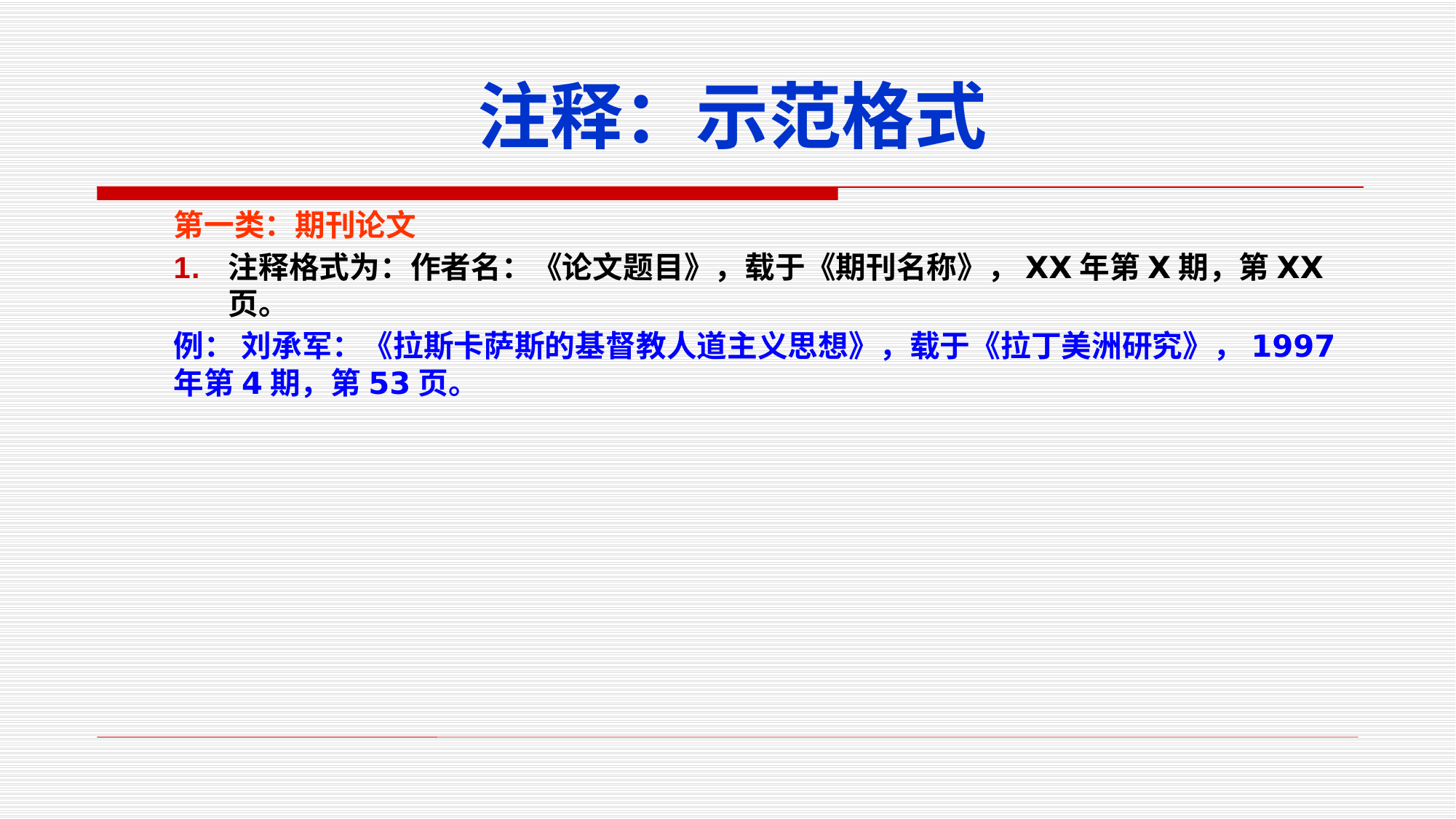

# 注释：示范格式
第一类：期刊论文
注释格式为：作者名：《论文题目》，载于《期刊名称》，XX年第X期，第XX页。
例： 刘承军：《拉斯卡萨斯的基督教人道主义思想》，载于《拉丁美洲研究》，1997年第4期，第53页。